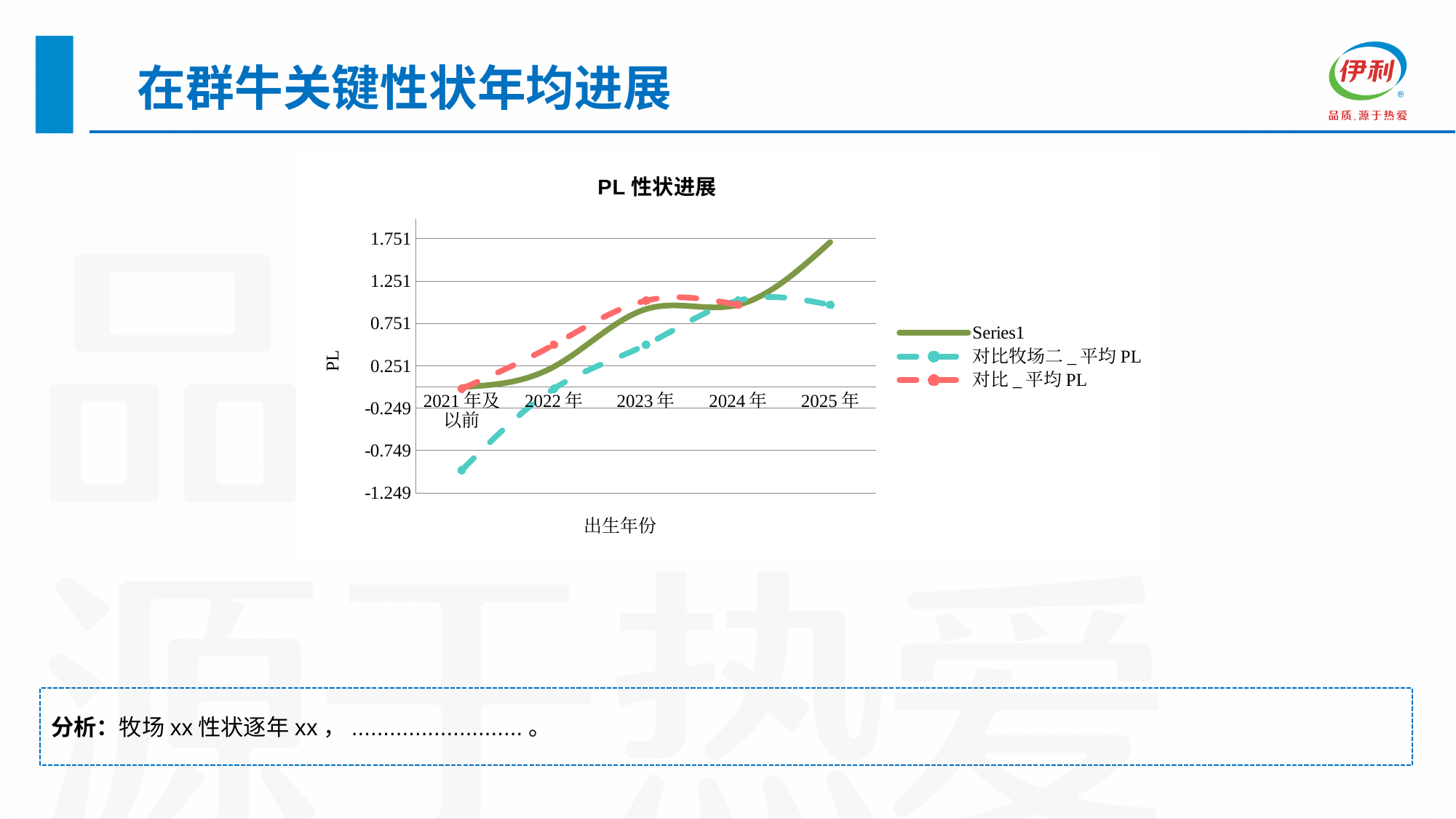

在群牛关键性状年均进展

### Chart: PL性状进展

| Category |  | 对比牧场二_平均PL | 对比_平均PL |
|---|---|---|---|
| 2021年及以前 | 0.0 | -0.98 | -0.02 |
| 2022年 | 0.24 | -0.02 | 0.5 |
| 2023年 | 0.92 | 0.5 | 1.02 |
| 2024年 | 0.97 | 1.02 | 0.97 |
| 2025年 | 1.71 | 0.97 | None |
分析：牧场xx性状逐年xx，...........................。